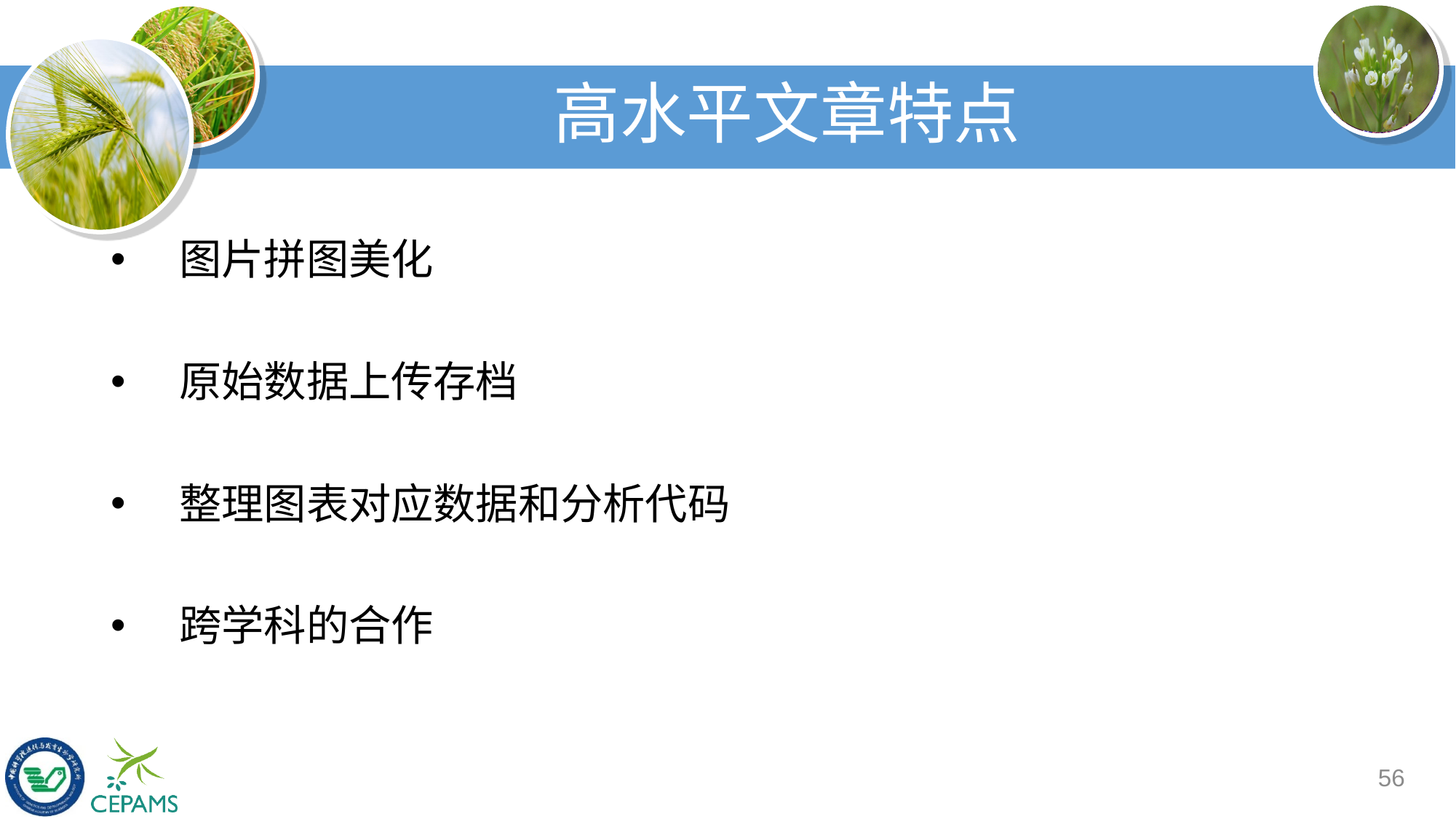

# 高水平文章特点
图片拼图美化

原始数据上传存档

整理图表对应数据和分析代码

跨学科的合作

56